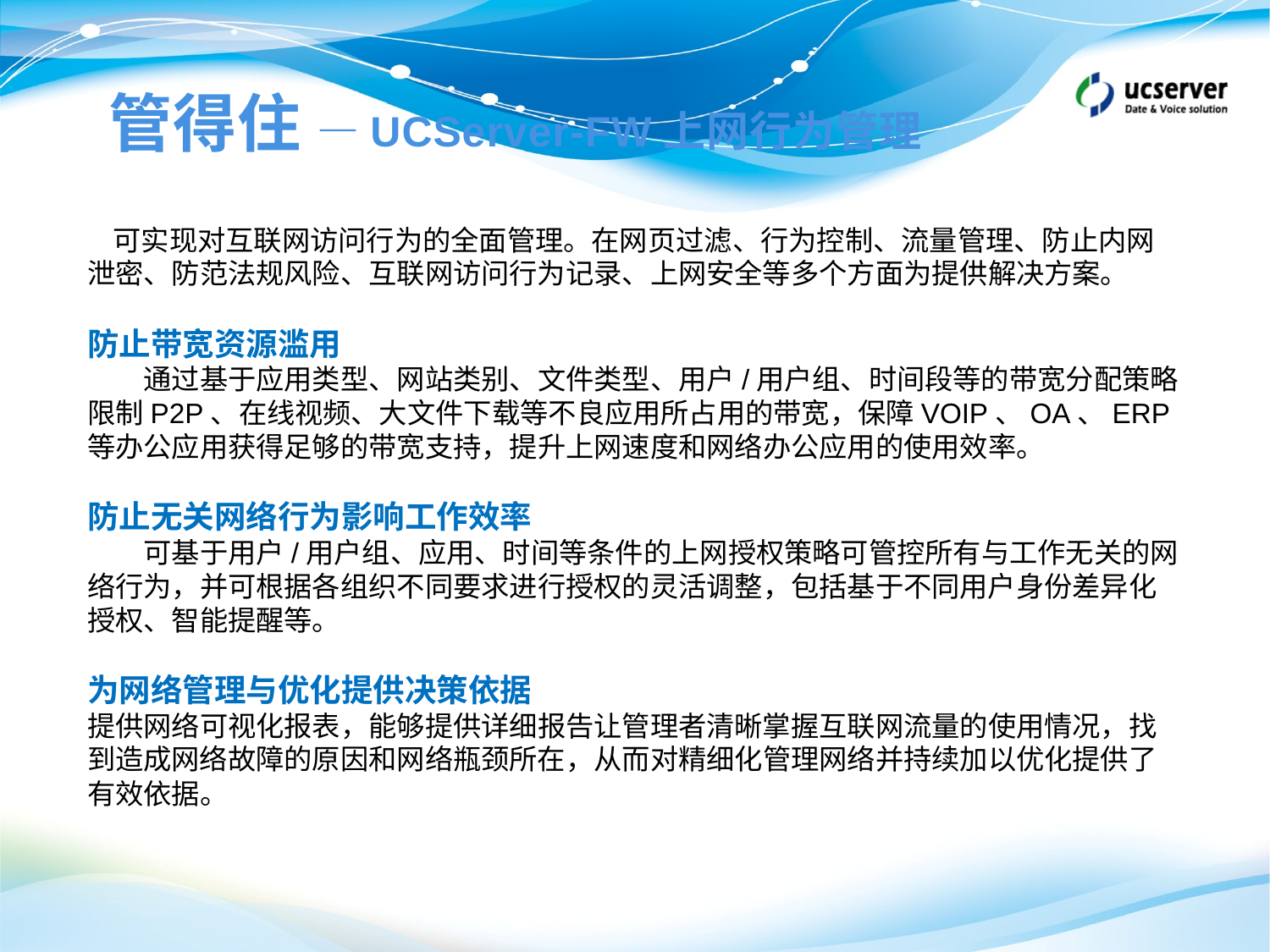

管得住 —UCServer-FW上网行为管理
   可实现对互联网访问行为的全面管理。在网页过滤、行为控制、流量管理、防止内网泄密、防范法规风险、互联网访问行为记录、上网安全等多个方面为提供解决方案。

防止带宽资源滥用
　　通过基于应用类型、网站类别、文件类型、用户/用户组、时间段等的带宽分配策略限制P2P、在线视频、大文件下载等不良应用所占用的带宽，保障VOIP、OA、ERP等办公应用获得足够的带宽支持，提升上网速度和网络办公应用的使用效率。

防止无关网络行为影响工作效率
　　可基于用户/用户组、应用、时间等条件的上网授权策略可管控所有与工作无关的网络行为，并可根据各组织不同要求进行授权的灵活调整，包括基于不同用户身份差异化授权、智能提醒等。

为网络管理与优化提供决策依据
提供网络可视化报表，能够提供详细报告让管理者清晰掌握互联网流量的使用情况，找到造成网络故障的原因和网络瓶颈所在，从而对精细化管理网络并持续加以优化提供了有效依据。